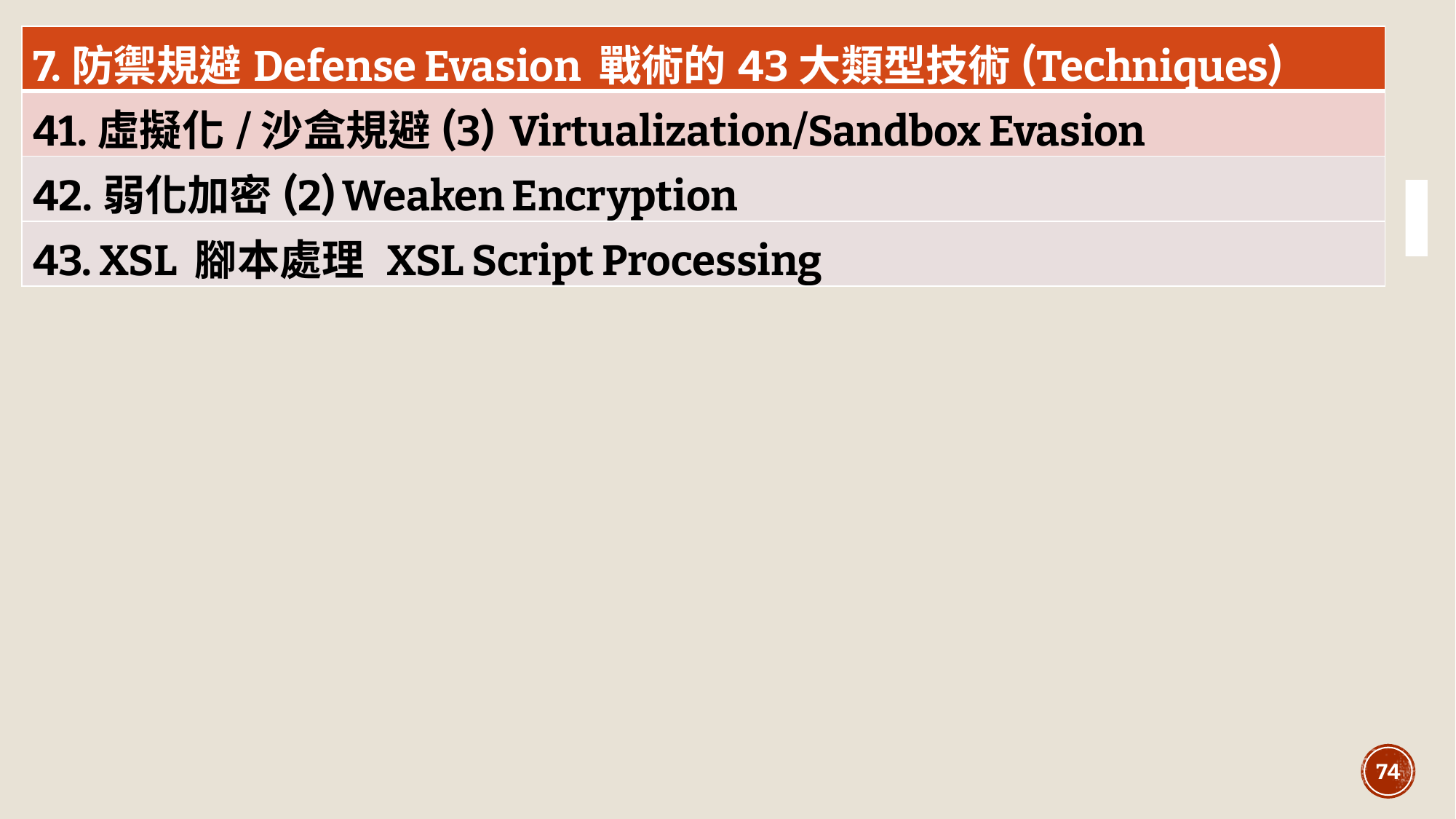

| 7.防禦規避Defense Evasion 戰術的43大類型技術(Techniques) |
| --- |
| 41.虛擬化/沙盒規避(3) Virtualization/Sandbox Evasion |
| 42.弱化加密(2) Weaken Encryption |
| 43. XSL 腳本處理 XSL Script Processing |

74